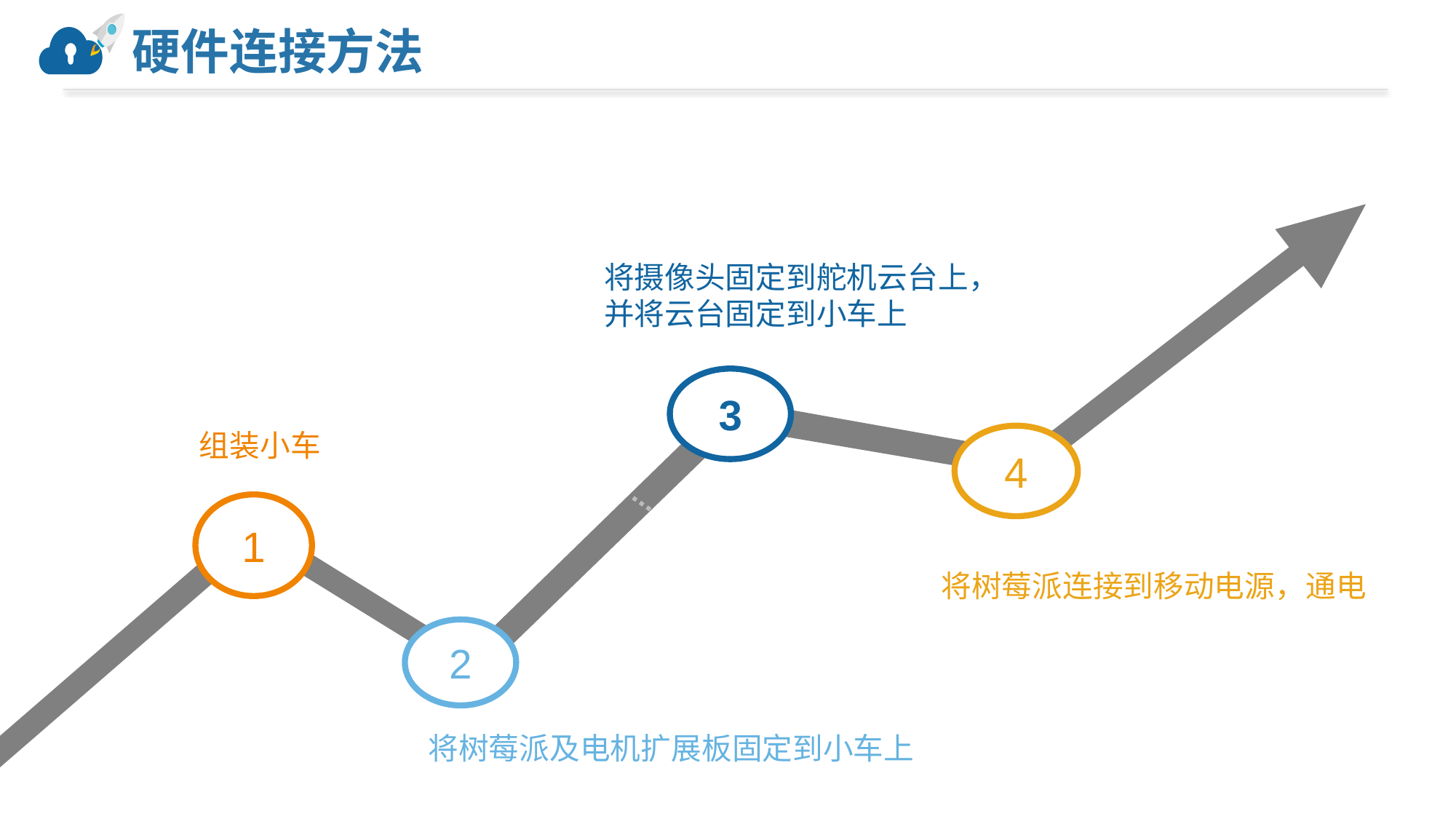

# 硬件连接方法

将摄像头固定到舵机云台上，
并将云台固定到小车上
3
组装小车
4
1
将树莓派连接到移动电源，通电

2
将树莓派及电机扩展板固定到小车上